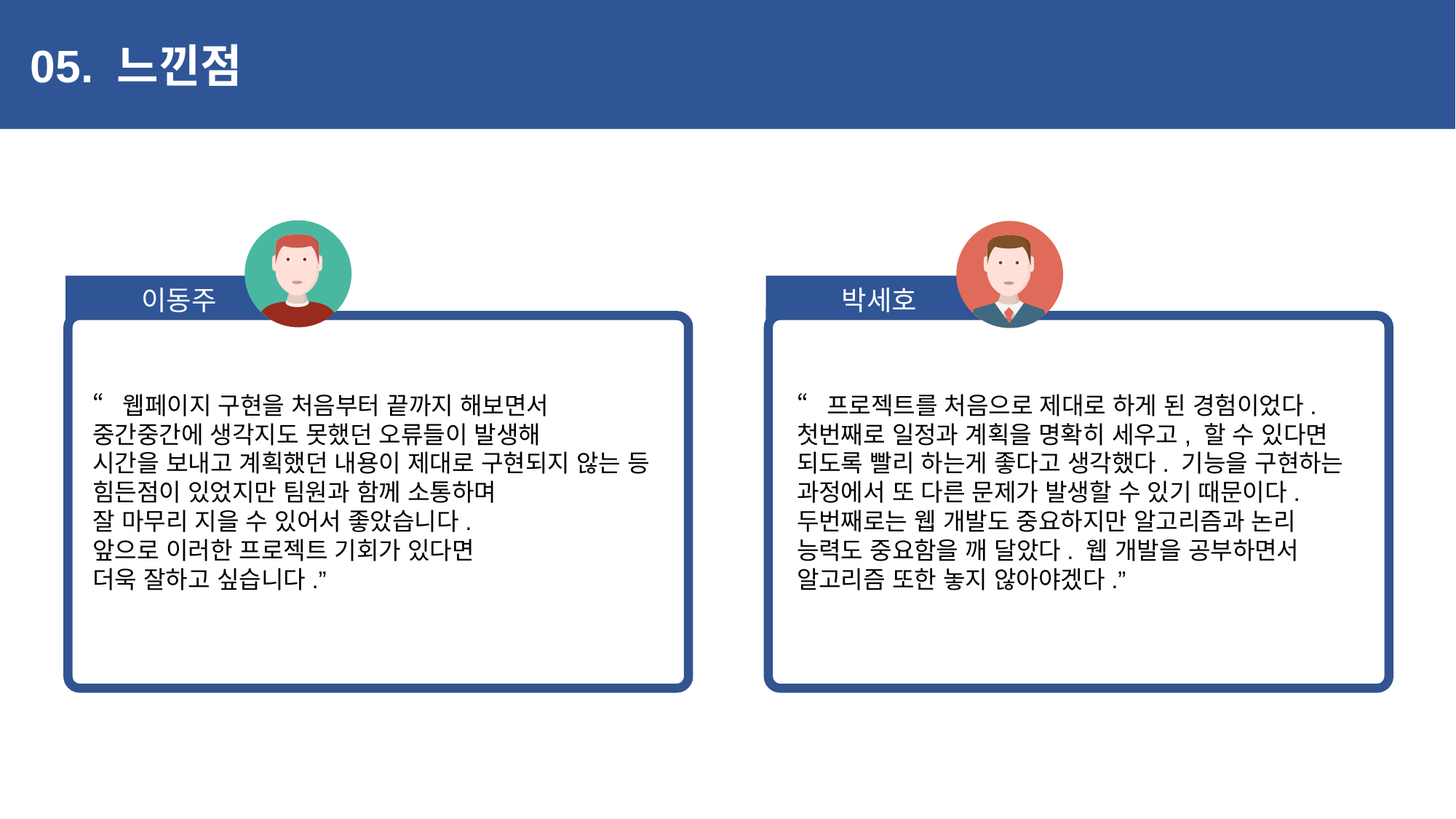

05. 느낀점

이동주

박세호

“웹페이지 구현을 처음부터 끝까지 해보면서
중간중간에 생각지도 못했던 오류들이 발생해
시간을 보내고 계획했던 내용이 제대로 구현되지 않는 등 힘든점이 있었지만 팀원과 함께 소통하며
잘 마무리 지을 수 있어서 좋았습니다.
앞으로 이러한 프로젝트 기회가 있다면
더욱 잘하고 싶습니다.”
“프로젝트를 처음으로 제대로 하게 된 경험이었다. 첫번째로 일정과 계획을 명확히 세우고, 할 수 있다면 되도록 빨리 하는게 좋다고 생각했다. 기능을 구현하는 과정에서 또 다른 문제가 발생할 수 있기 때문이다.
두번째로는 웹 개발도 중요하지만 알고리즘과 논리 능력도 중요함을 깨 달았다. 웹 개발을 공부하면서 알고리즘 또한 놓지 않아야겠다.”